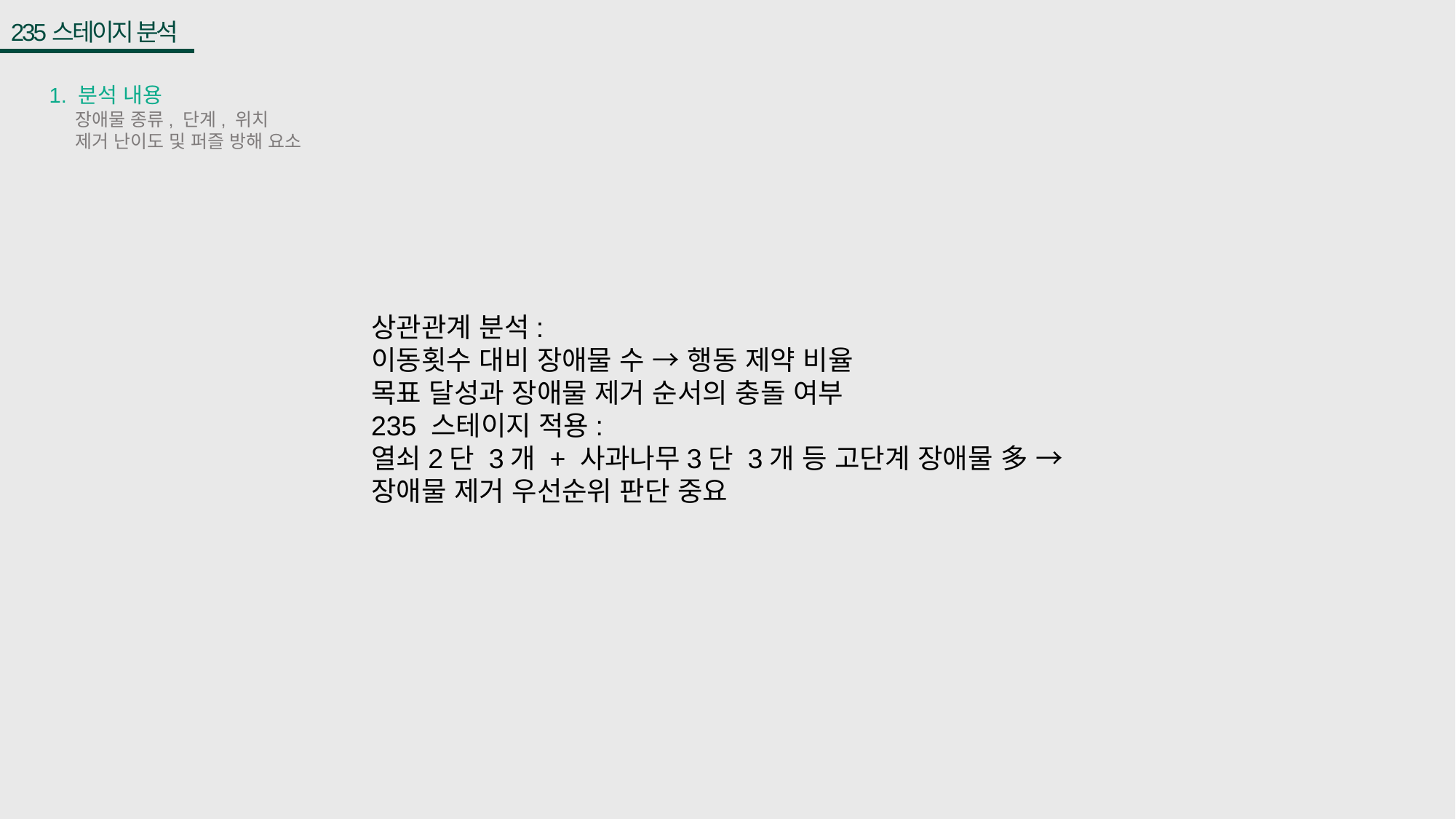

235스테이지 분석
1. 분석 내용
장애물 종류, 단계, 위치
제거 난이도 및 퍼즐 방해 요소
상관관계 분석:
이동횟수 대비 장애물 수 → 행동 제약 비율
목표 달성과 장애물 제거 순서의 충돌 여부
235 스테이지 적용:
열쇠2단 3개 + 사과나무3단 3개 등 고단계 장애물 多 → 장애물 제거 우선순위 판단 중요